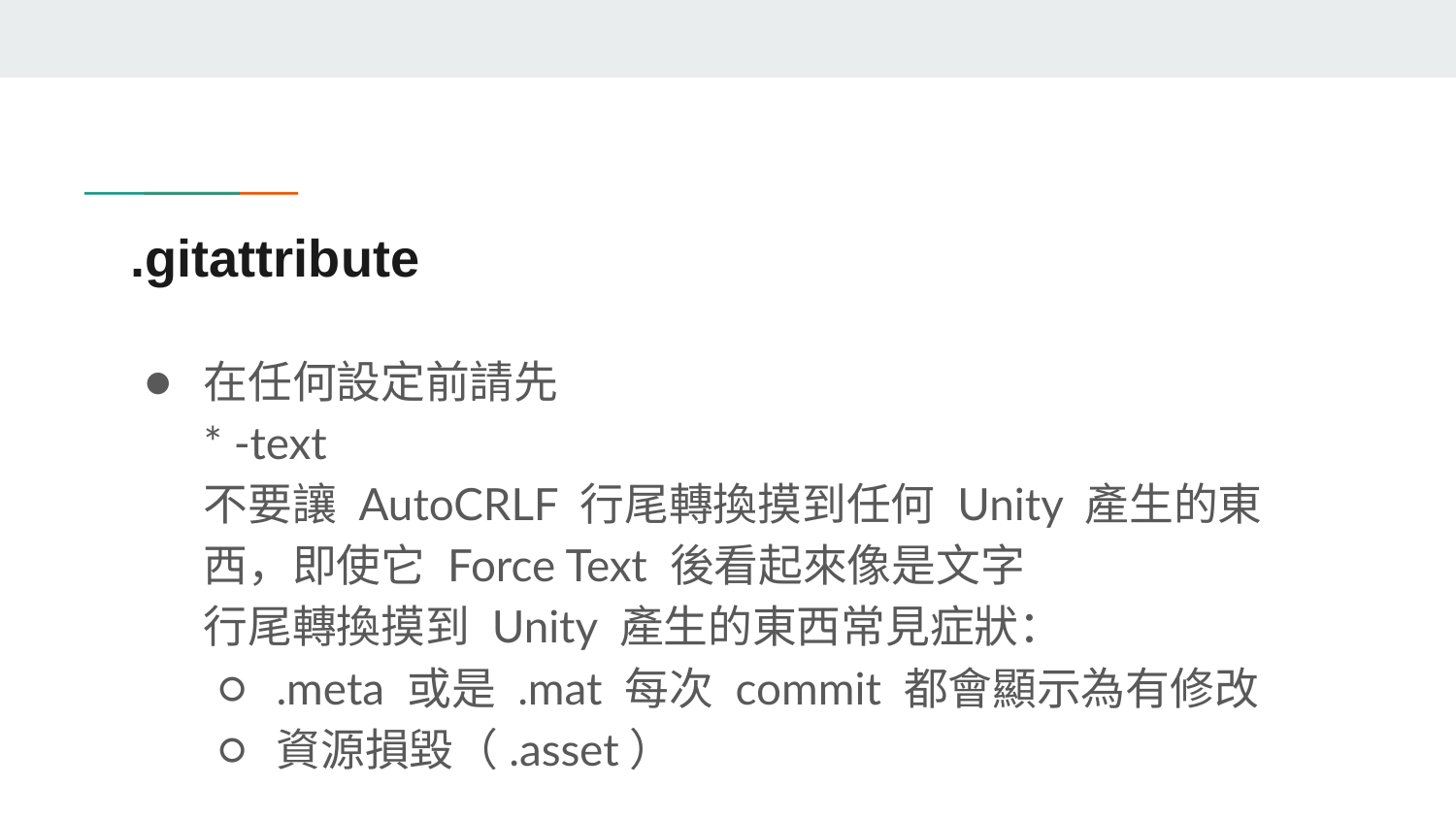

# .gitattribute
在任何設定前請先
* -text
不要讓 AutoCRLF 行尾轉換摸到任何 Unity 產生的東西，即使它 Force Text 後看起來像是文字
行尾轉換摸到 Unity 產生的東西常見症狀：
.meta 或是 .mat 每次 commit 都會顯示為有修改
資源損毀（.asset）